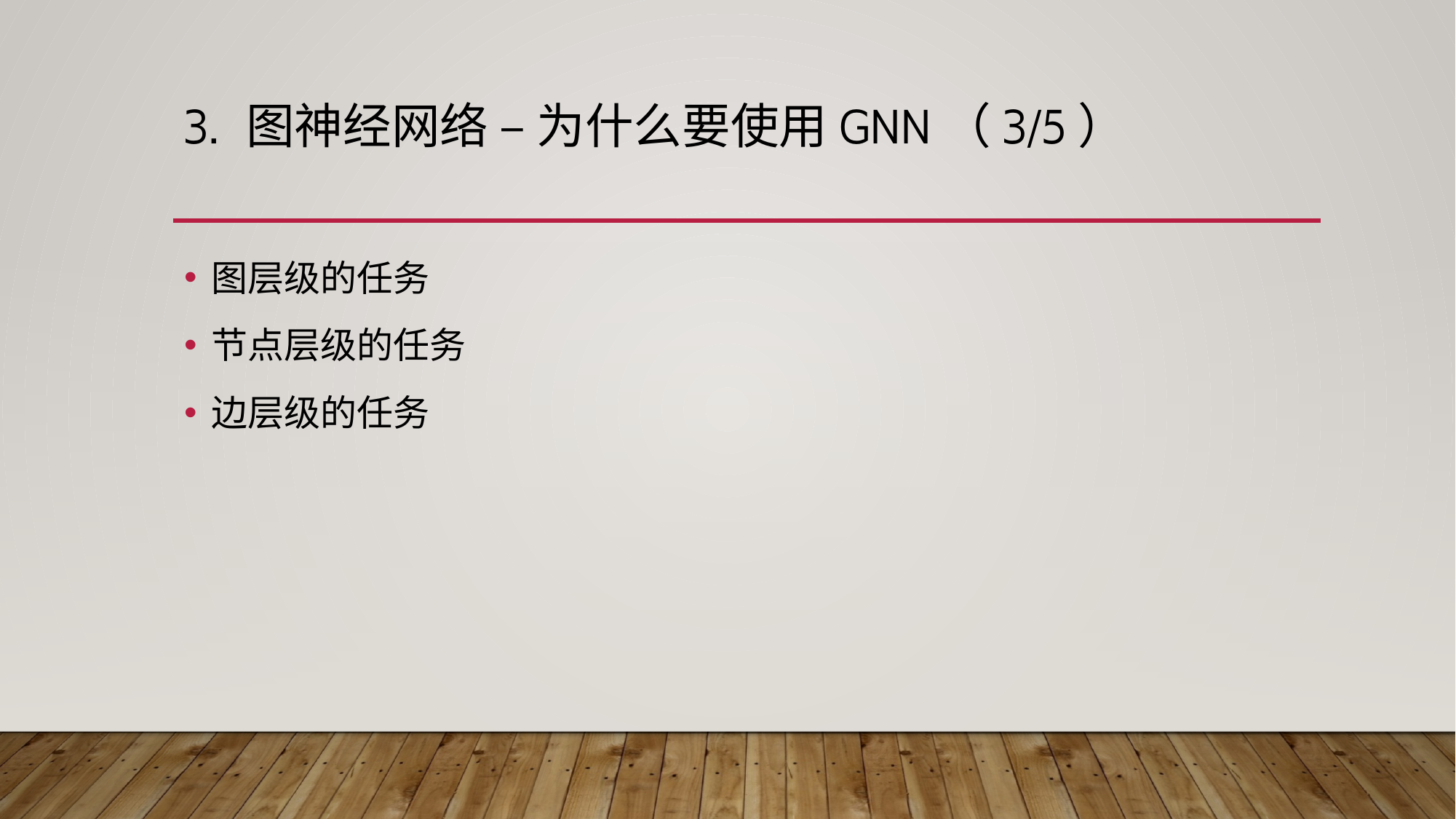

# 3. 图神经网络 – 为什么要使用GNN（3/5）
图层级的任务
节点层级的任务
边层级的任务